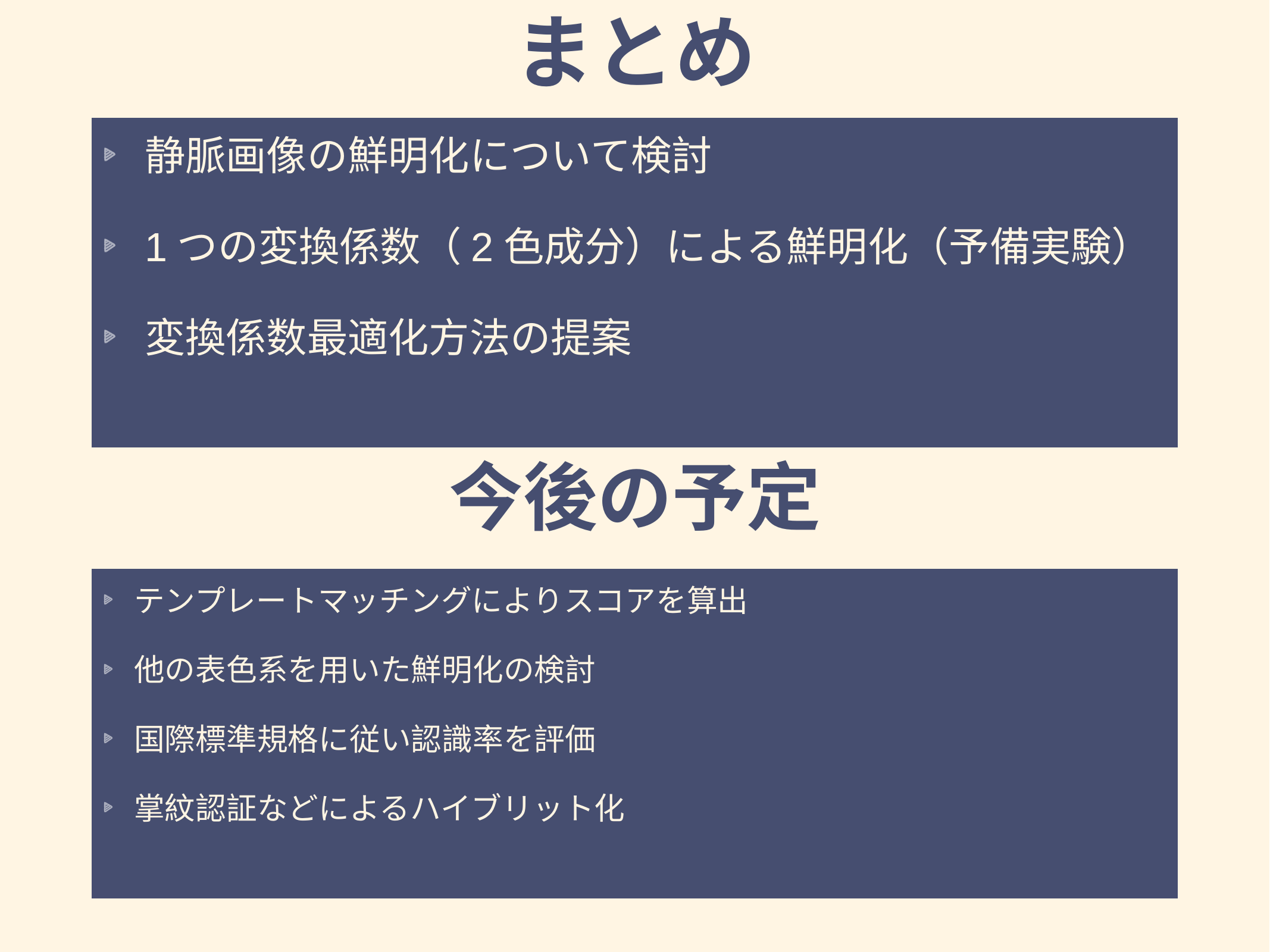

まとめ
静脈画像の鮮明化について検討
1つの変換係数（2色成分）による鮮明化（予備実験）
変換係数最適化方法の提案
今後の予定
テンプレートマッチングによりスコアを算出
他の表色系を用いた鮮明化の検討
国際標準規格に従い認識率を評価
掌紋認証などによるハイブリット化
15